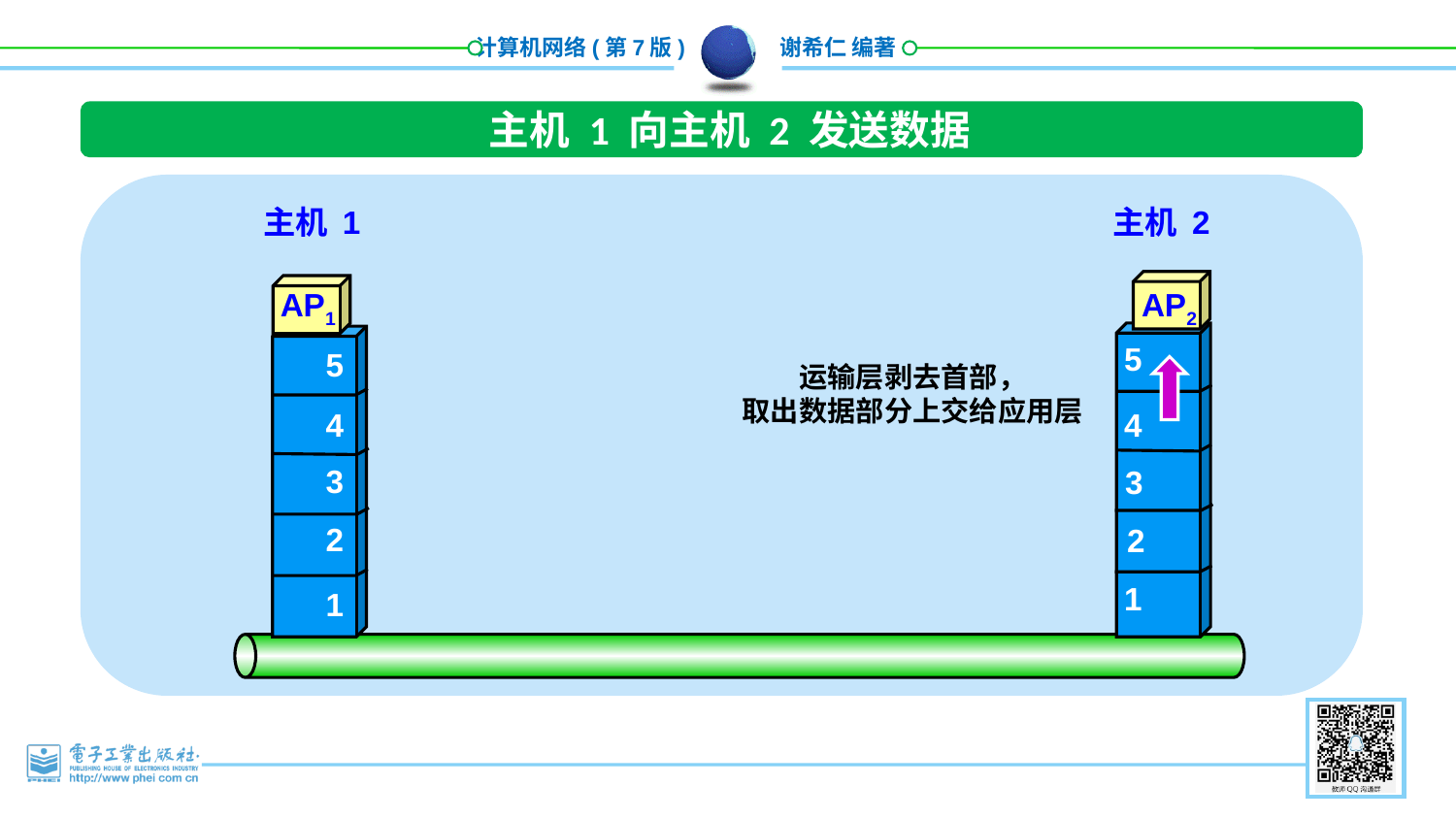

主机 1 向主机 2 发送数据

主机 1
主机 2

AP1
AP2

5
5
运输层剥去首部，
取出数据部分上交给应用层

4
4

3
3

2
2

1
1